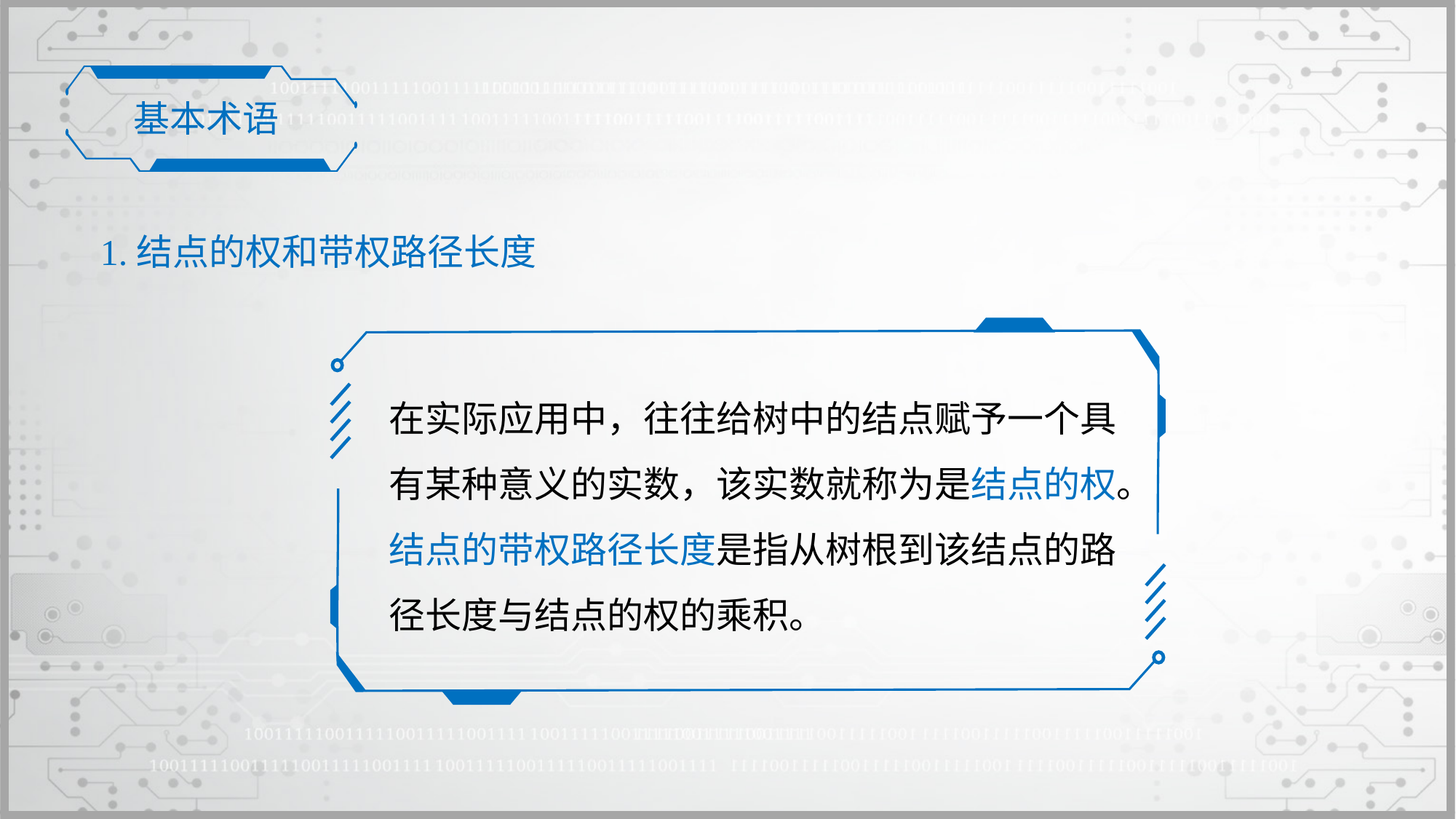

基本术语
1.结点的权和带权路径长度

在实际应用中，往往给树中的结点赋予一个具有某种意义的实数，该实数就称为是结点的权。结点的带权路径长度是指从树根到该结点的路径长度与结点的权的乘积。